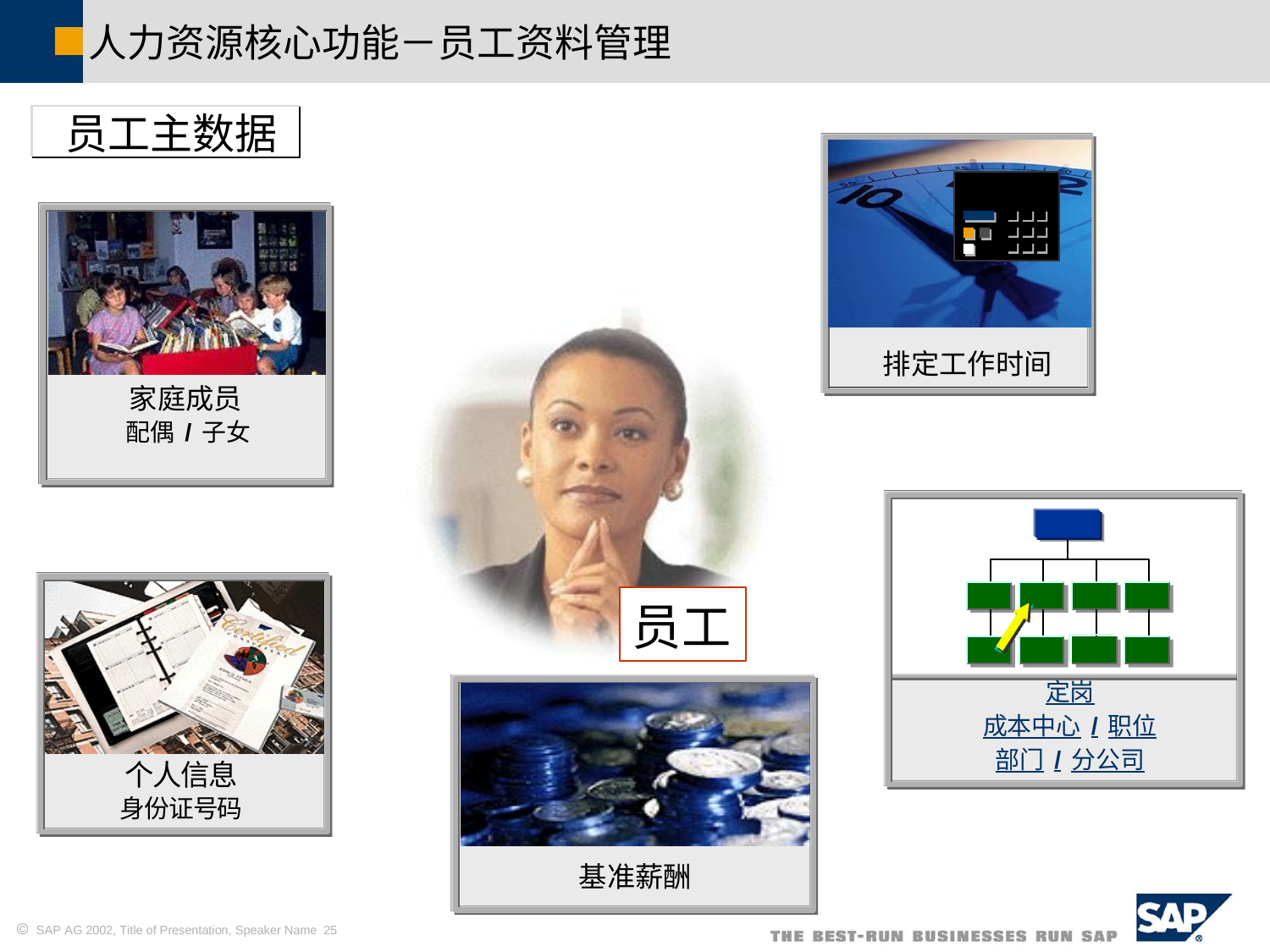

人力资源核心功能－员工资料管理

员工主数据

排定工作时间

家庭成员
配偶/子女

个人信息
身份证号码

员工

定岗
成本中心/职位
部门/分公司

基准薪酬

©  SAP AG 2002, Title of Presentation, Speaker Name  25